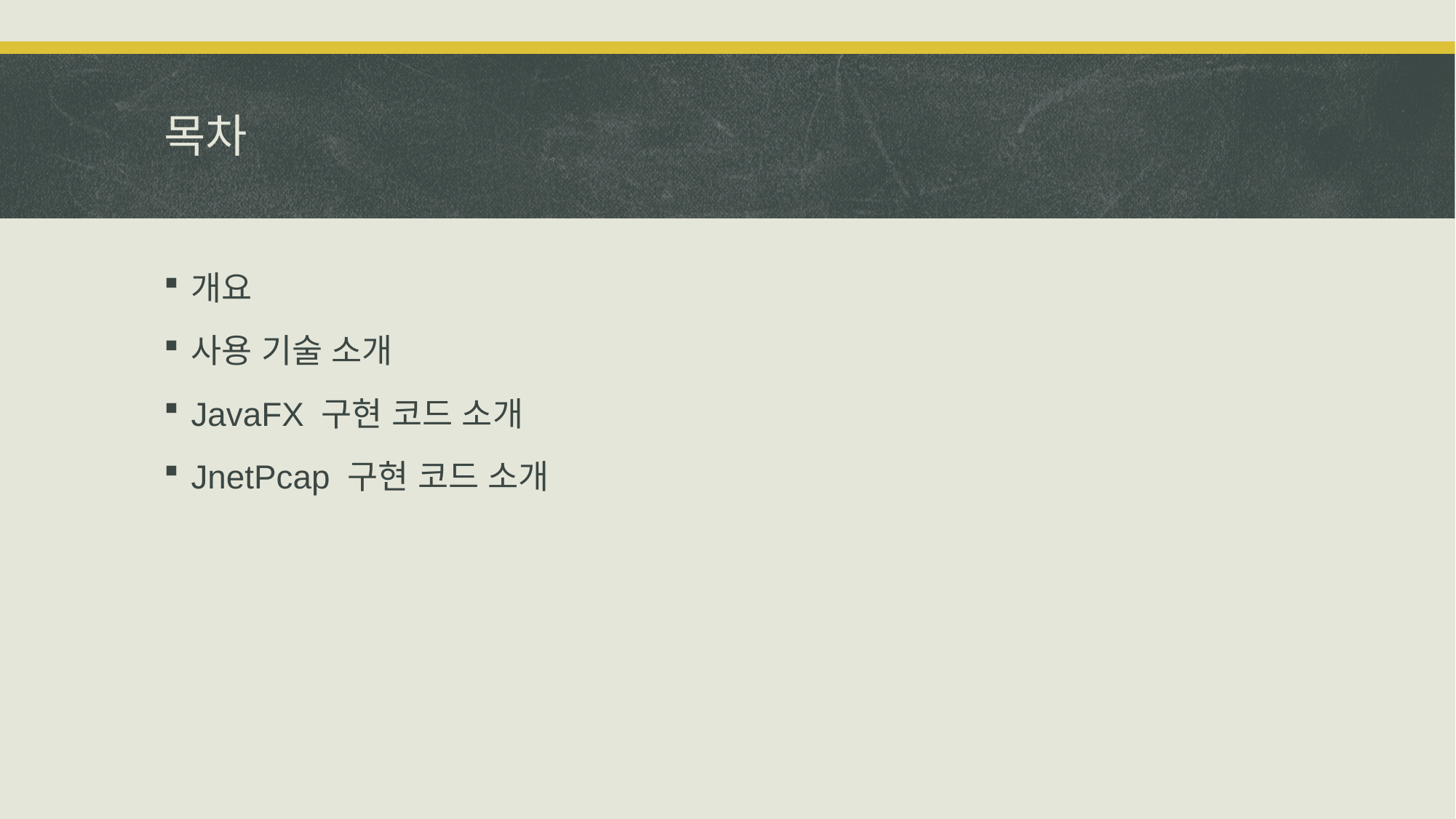

# 목차
개요
사용 기술 소개
JavaFX 구현 코드 소개
JnetPcap 구현 코드 소개